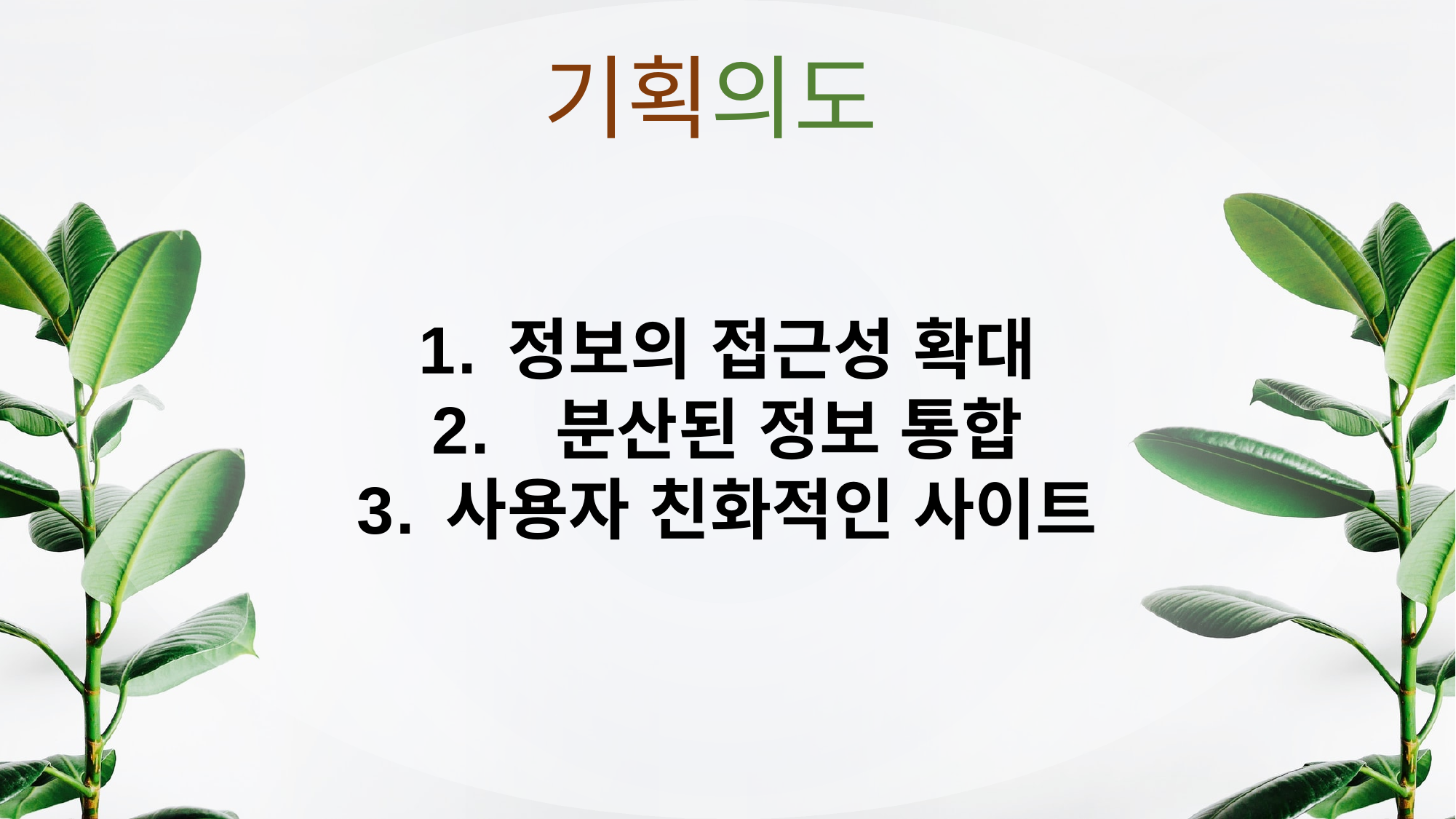

기획의도
정보의 접근성 확대
 분산된 정보 통합
사용자 친화적인 사이트